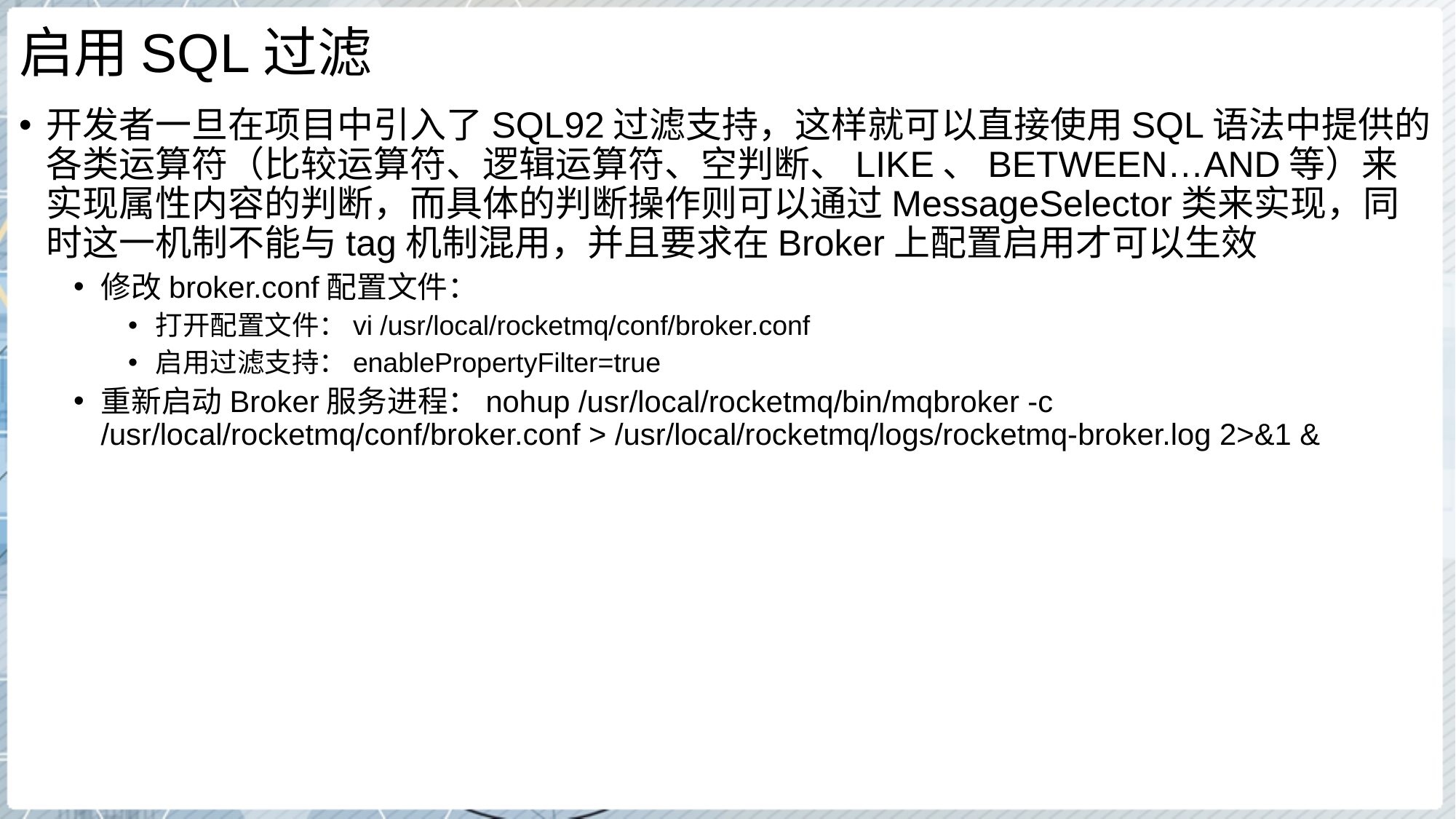

# 启用SQL过滤
开发者一旦在项目中引入了SQL92过滤支持，这样就可以直接使用SQL语法中提供的各类运算符（比较运算符、逻辑运算符、空判断、LIKE、BETWEEN…AND等）来实现属性内容的判断，而具体的判断操作则可以通过MessageSelector类来实现，同时这一机制不能与tag机制混用，并且要求在Broker上配置启用才可以生效
修改broker.conf配置文件：
打开配置文件：vi /usr/local/rocketmq/conf/broker.conf
启用过滤支持：enablePropertyFilter=true
重新启动Broker服务进程：nohup /usr/local/rocketmq/bin/mqbroker -c /usr/local/rocketmq/conf/broker.conf > /usr/local/rocketmq/logs/rocketmq-broker.log 2>&1 &